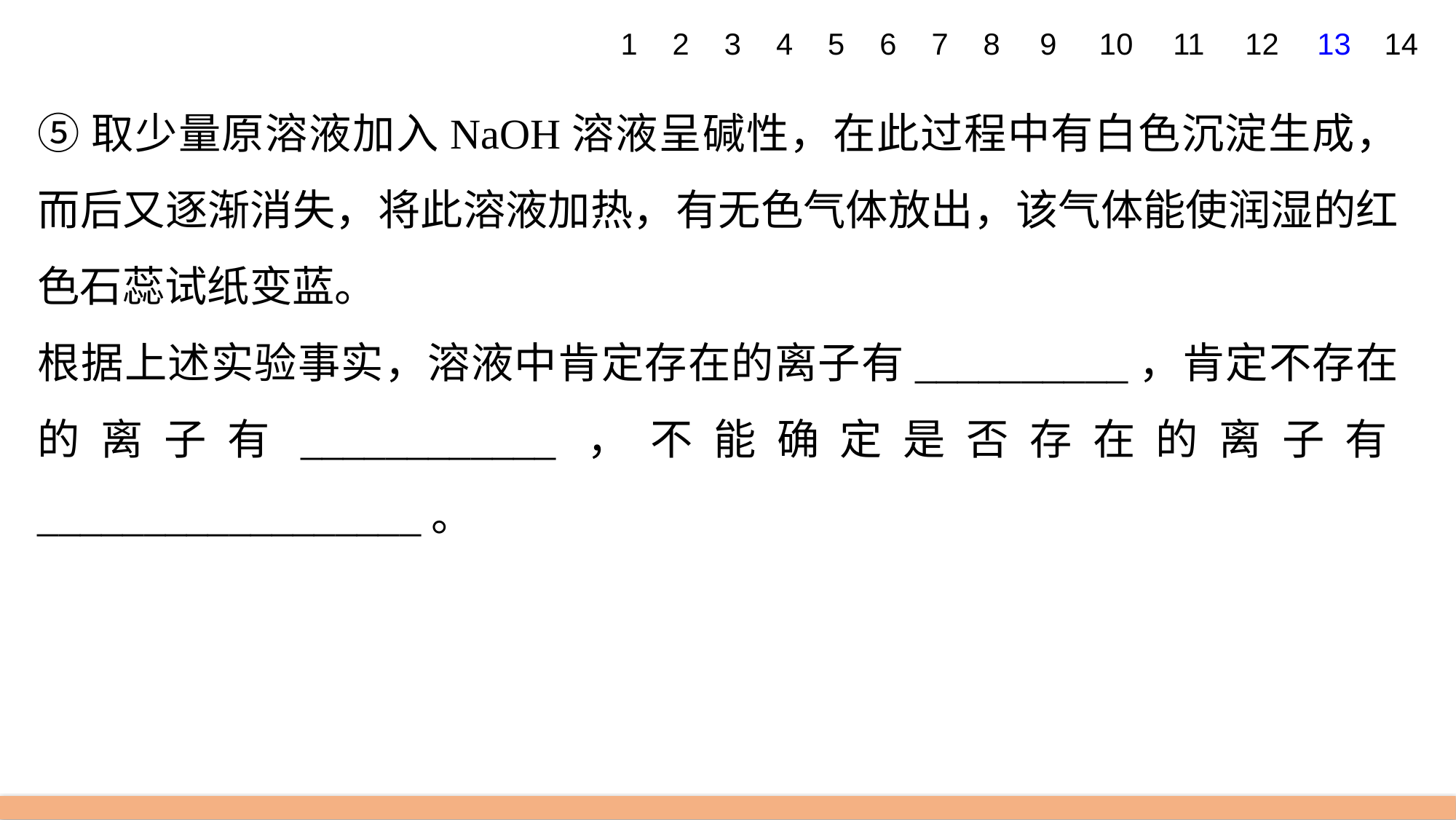

1
2
3
4
5
6
7
8
9
10
11
12
13
14
⑤取少量原溶液加入NaOH溶液呈碱性，在此过程中有白色沉淀生成，而后又逐渐消失，将此溶液加热，有无色气体放出，该气体能使润湿的红色石蕊试纸变蓝。
根据上述实验事实，溶液中肯定存在的离子有__________，肯定不存在的离子有____________，不能确定是否存在的离子有__________________。